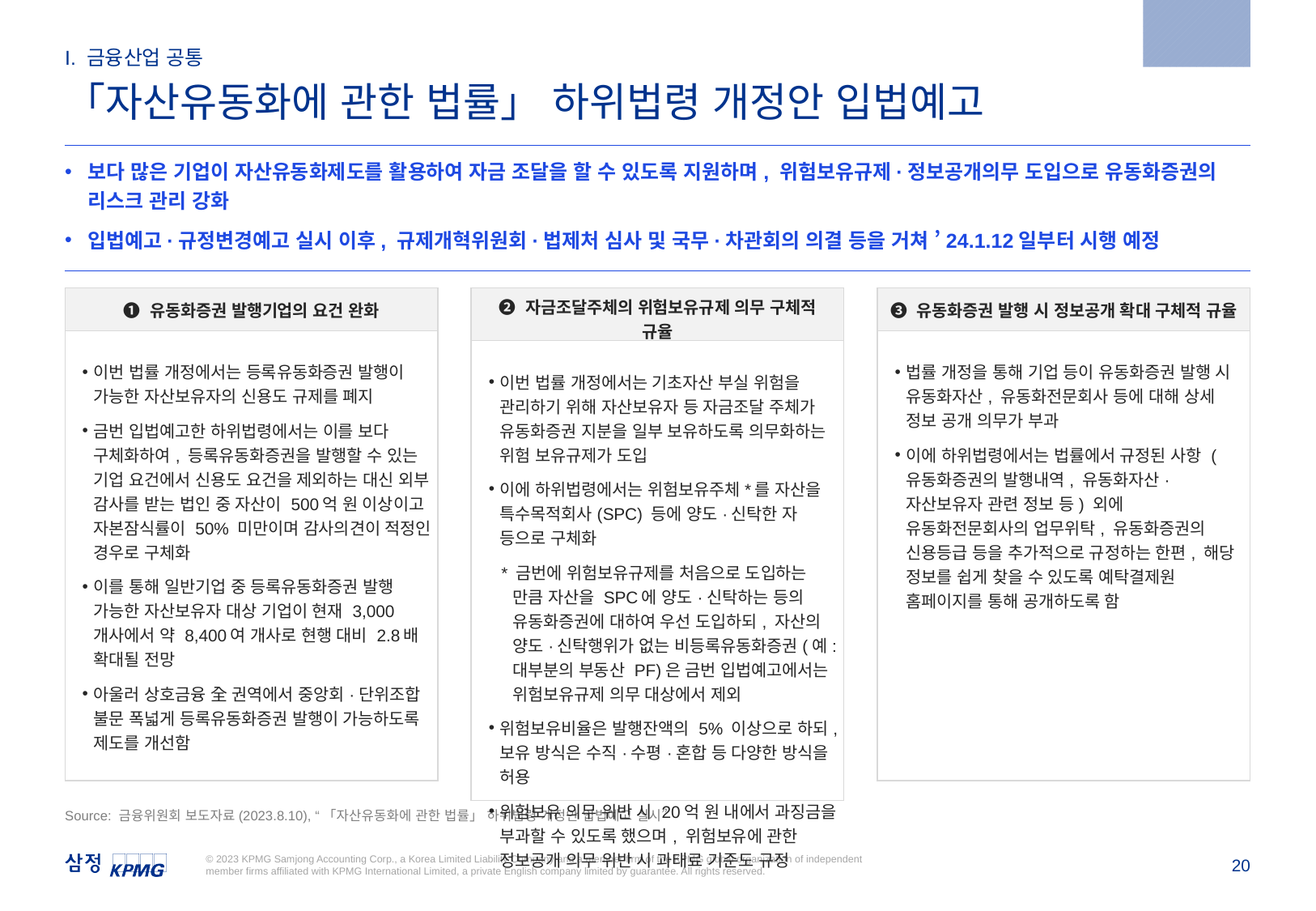

2023.8.10
I. 금융산업 공통
「자산유동화에 관한 법률」 하위법령 개정안 입법예고
보다 많은 기업이 자산유동화제도를 활용하여 자금 조달을 할 수 있도록 지원하며, 위험보유규제·정보공개의무 도입으로 유동화증권의 리스크 관리 강화
입법예고·규정변경예고 실시 이후, 규제개혁위원회·법제처 심사 및 국무·차관회의 의결 등을 거쳐 ’24.1.12일부터 시행 예정
| ❶ 유동화증권 발행기업의 요건 완화 |
| --- |
| 이번 법률 개정에서는 등록유동화증권 발행이 가능한 자산보유자의 신용도 규제를 폐지 금번 입법예고한 하위법령에서는 이를 보다 구체화하여, 등록유동화증권을 발행할 수 있는 기업 요건에서 신용도 요건을 제외하는 대신 외부 감사를 받는 법인 중 자산이 500억 원 이상이고 자본잠식률이 50% 미만이며 감사의견이 적정인 경우로 구체화 이를 통해 일반기업 중 등록유동화증권 발행 가능한 자산보유자 대상 기업이 현재 3,000개사에서 약 8,400여 개사로 현행 대비 2.8배 확대될 전망 아울러 상호금융 全 권역에서 중앙회·단위조합 불문 폭넓게 등록유동화증권 발행이 가능하도록 제도를 개선함 |
| ❸ 유동화증권 발행 시 정보공개 확대 구체적 규율 |
| --- |
| 법률 개정을 통해 기업 등이 유동화증권 발행 시 유동화자산, 유동화전문회사 등에 대해 상세 정보 공개 의무가 부과 이에 하위법령에서는 법률에서 규정된 사항 (유동화증권의 발행내역, 유동화자산·자산보유자 관련 정보 등) 외에 유동화전문회사의 업무위탁, 유동화증권의 신용등급 등을 추가적으로 규정하는 한편, 해당 정보를 쉽게 찾을 수 있도록 예탁결제원 홈페이지를 통해 공개하도록 함 |
| ❷ 자금조달주체의 위험보유규제 의무 구체적 규율 |
| --- |
| 이번 법률 개정에서는 기초자산 부실 위험을 관리하기 위해 자산보유자 등 자금조달 주체가 유동화증권 지분을 일부 보유하도록 의무화하는 위험 보유규제가 도입 이에 하위법령에서는 위험보유주체\*를 자산을 특수목적회사(SPC) 등에 양도·신탁한 자 등으로 구체화 \* 금번에 위험보유규제를 처음으로 도입하는 만큼 자산을 SPC에 양도·신탁하는 등의 유동화증권에 대하여 우선 도입하되, 자산의 양도·신탁행위가 없는 비등록유동화증권(예: 대부분의 부동산 PF)은 금번 입법예고에서는 위험보유규제 의무 대상에서 제외 위험보유비율은 발행잔액의 5% 이상으로 하되, 보유 방식은 수직·수평·혼합 등 다양한 방식을 허용 위험보유 의무 위반 시 20억 원 내에서 과징금을 부과할 수 있도록 했으며, 위험보유에 관한 정보공개 의무 위반 시 과태료 기준도 규정 |
Source: 금융위원회 보도자료(2023.8.10), “「자산유동화에 관한 법률」 하위법령 개정안 입법예고 실시”